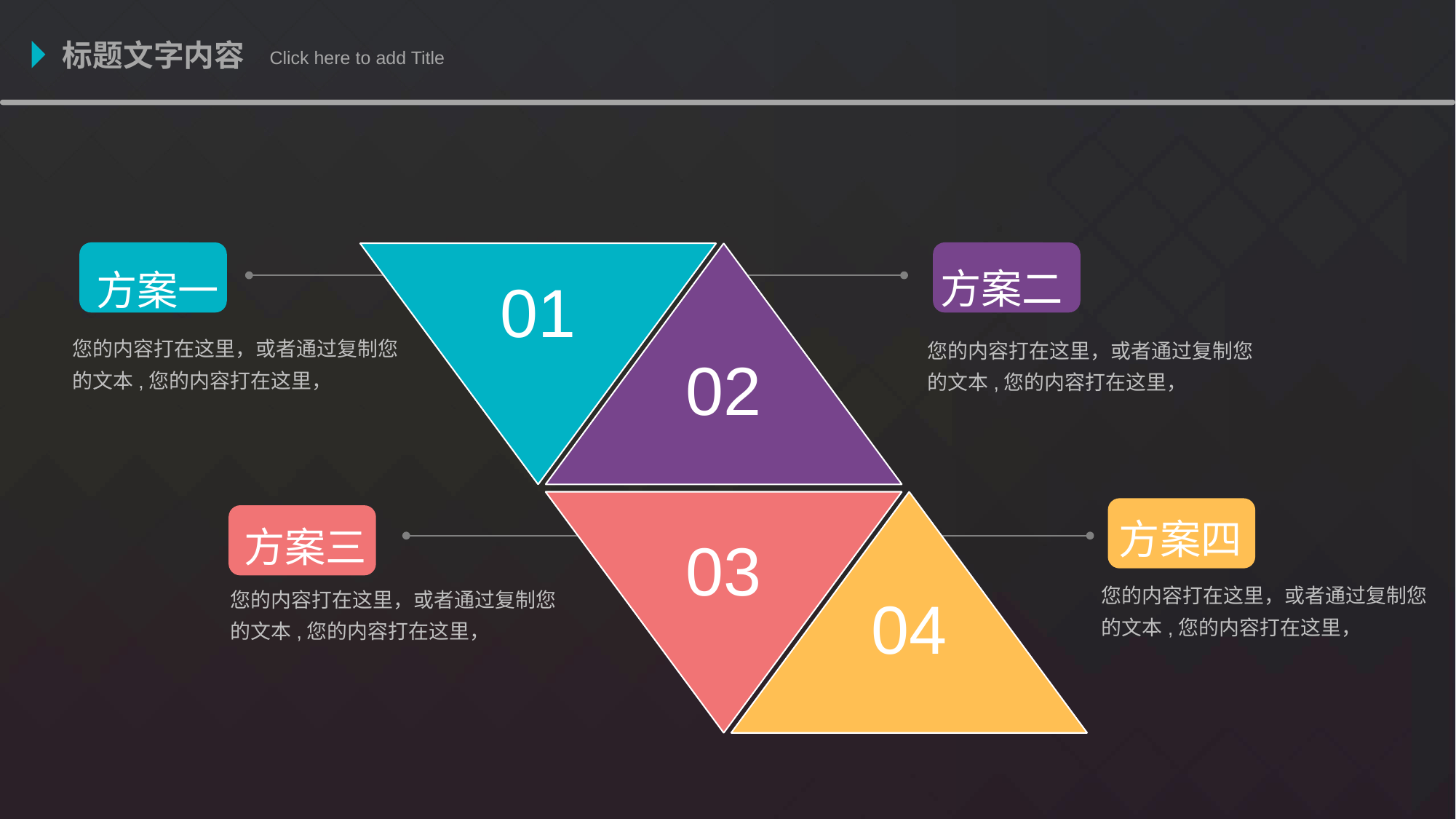

标题文字内容
  Click here to add Title

方案二

方案一

01

02

您的内容打在这里，或者通过复制您的文本,您的内容打在这里，
您的内容打在这里，或者通过复制您的文本,您的内容打在这里，
方案四

03

04
方案三

您的内容打在这里，或者通过复制您的文本,您的内容打在这里，
您的内容打在这里，或者通过复制您的文本,您的内容打在这里，